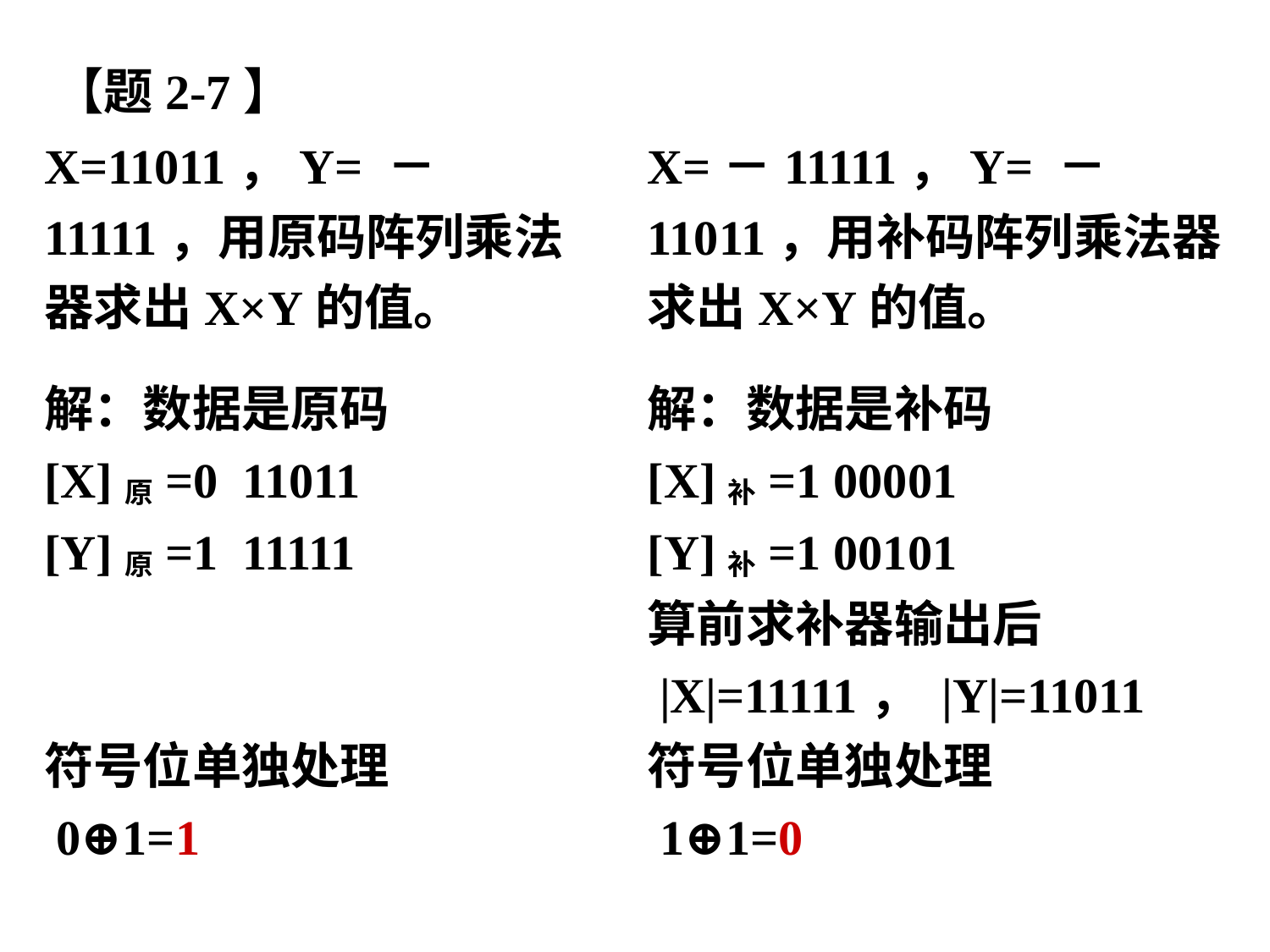

【题2-7】
X=11011，Y= －11111，用原码阵列乘法器求出X×Y的值。
X=－11111，Y= －11011，用补码阵列乘法器求出X×Y的值。
解：数据是原码
[X]原=0  11011           [Y]原=1  11111

符号位单独处理
 0⊕1=1
解：数据是补码
[X]补=1 00001                  [Y]补=1 00101
算前求补器输出后
 |X|=11111， |Y|=11011
符号位单独处理
 1⊕1=0